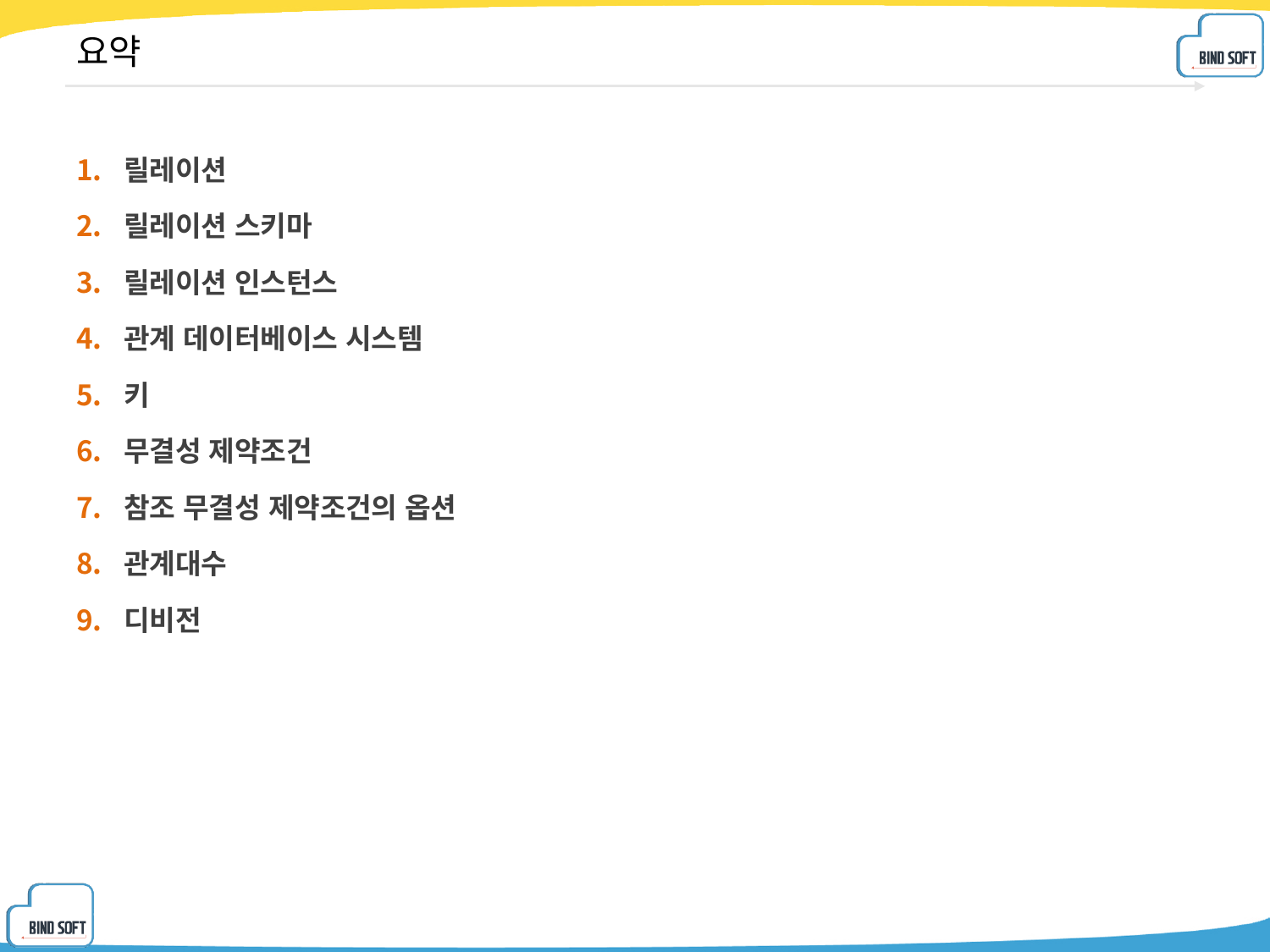

# 요약
릴레이션
릴레이션 스키마
릴레이션 인스턴스
관계 데이터베이스 시스템
키
무결성 제약조건
참조 무결성 제약조건의 옵션
관계대수
디비전